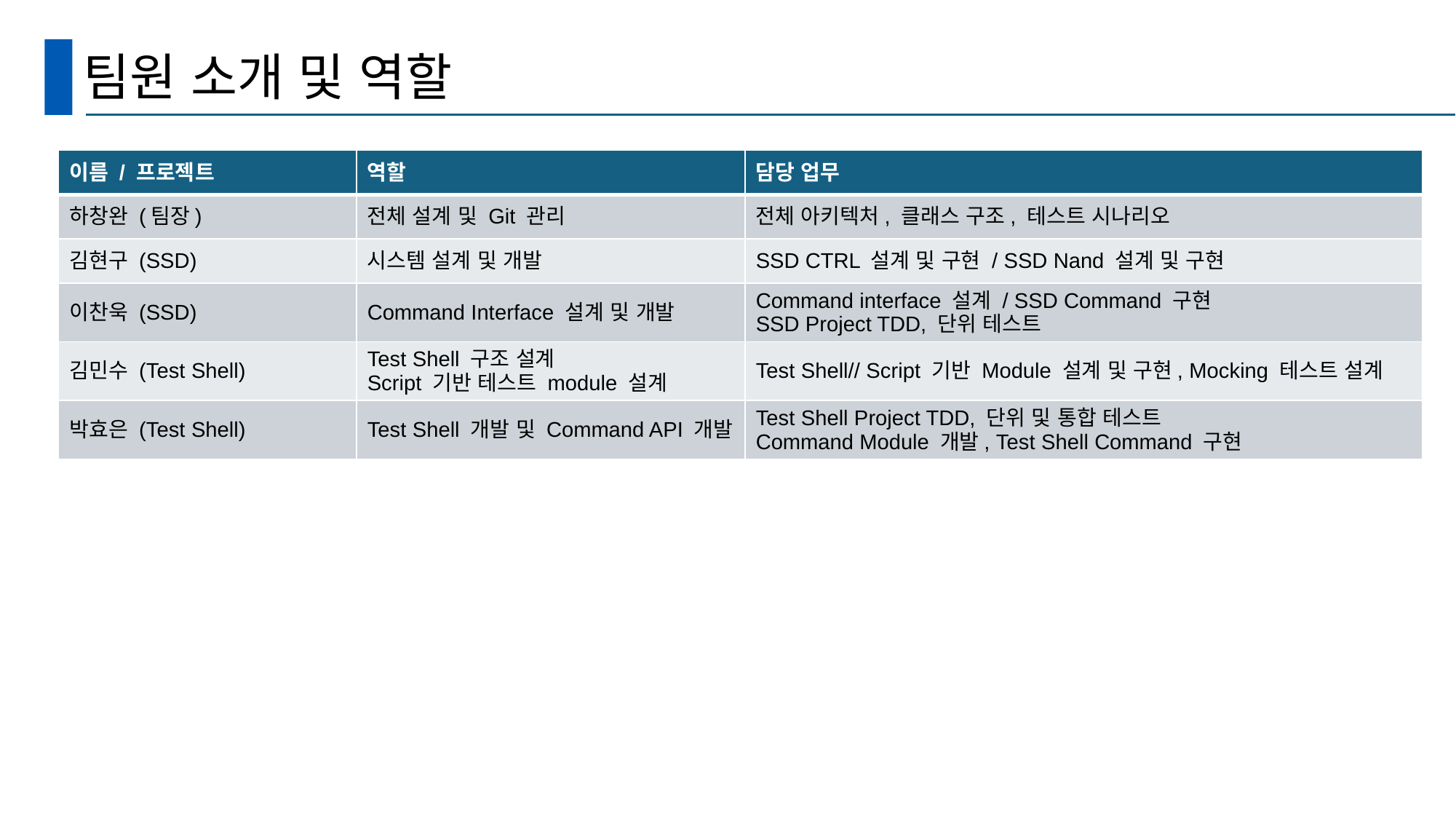

# 팀원 소개 및 역할
| 이름 / 프로젝트 | 역할 | 담당 업무 |
| --- | --- | --- |
| 하창완 (팀장) | 전체 설계 및 Git 관리 | 전체 아키텍처, 클래스 구조, 테스트 시나리오 |
| 김현구 (SSD) | 시스템 설계 및 개발 | SSD CTRL 설계 및 구현 / SSD Nand 설계 및 구현 |
| 이찬욱 (SSD) | Command Interface 설계 및 개발 | Command interface 설계 / SSD Command 구현 SSD Project TDD, 단위 테스트 |
| 김민수 (Test Shell) | Test Shell 구조 설계 Script 기반 테스트 module 설계 | Test Shell// Script 기반 Module 설계 및 구현, Mocking 테스트 설계 |
| 박효은 (Test Shell) | Test Shell 개발 및 Command API 개발 | Test Shell Project TDD, 단위 및 통합 테스트 Command Module 개발, Test Shell Command 구현 |